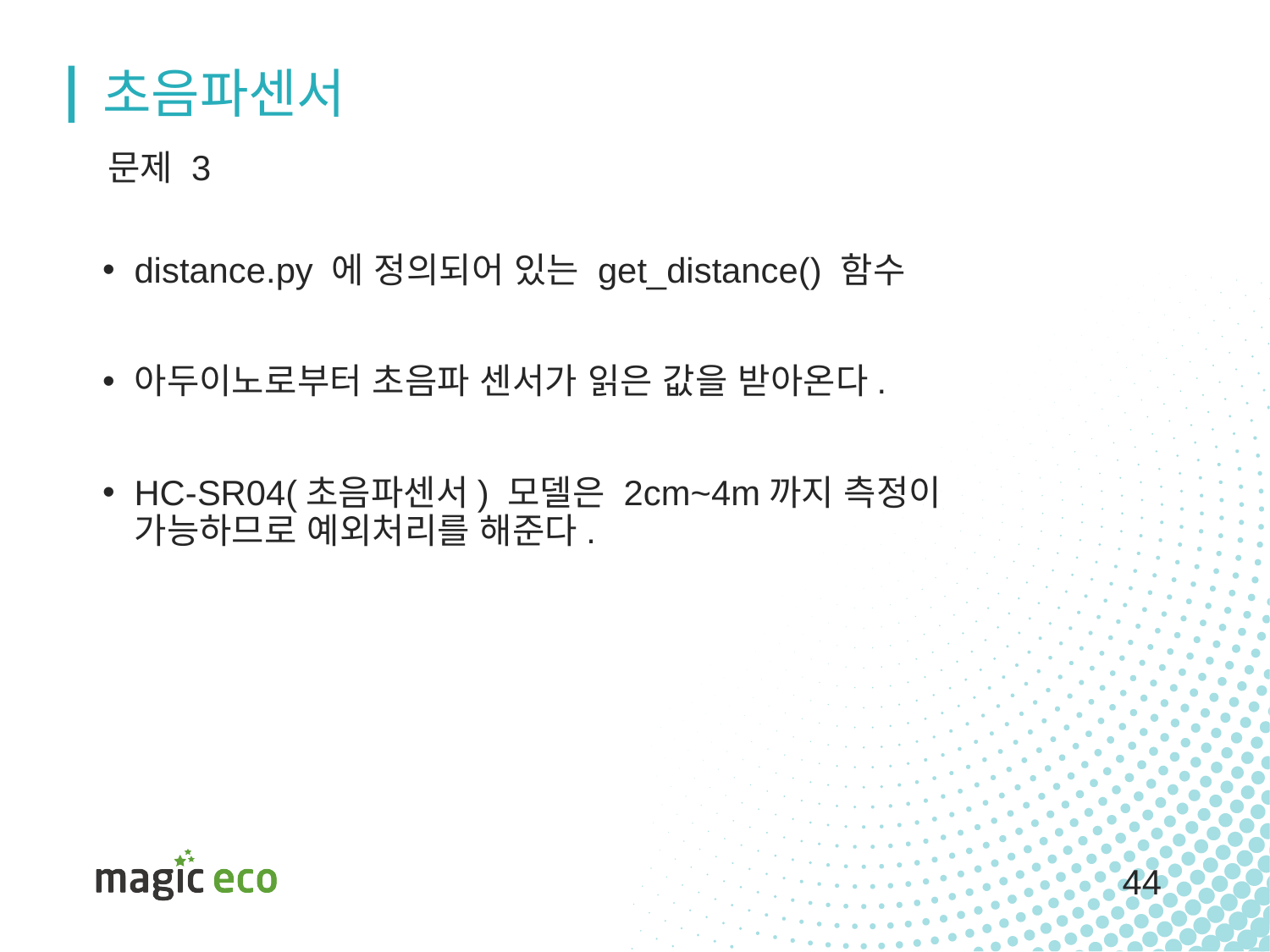

# 초음파센서
문제 3

distance.py 에 정의되어 있는 get_distance() 함수

아두이노로부터 초음파 센서가 읽은 값을 받아온다.

HC-SR04(초음파센서) 모델은 2cm~4m까지 측정이 가능하므로 예외처리를 해준다.